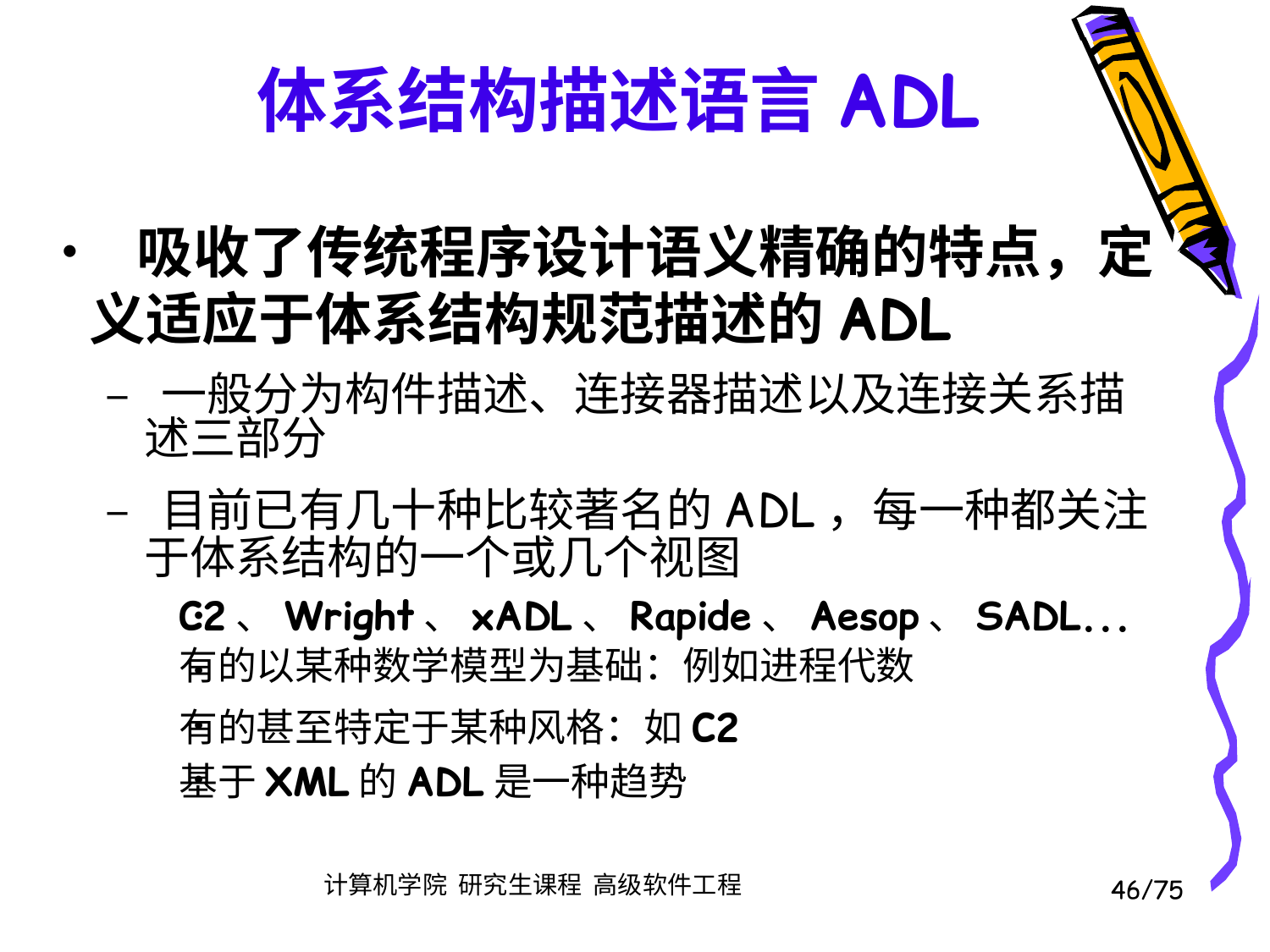

体系结构描述语言ADL

•  吸收了传统程序设计语义精确的特点，定
	义适应于体系结构规范描述的ADL
		–  一般分为构件描述、连接器描述以及连接关系描
			述三部分
		–  目前已有几十种比较著名的ADL，每一种都关注
			于体系结构的一个或几个视图

•
•
•
•
C2、Wright、xADL、Rapide、Aesop、SADL...
有的以某种数学模型为基础：例如进程代数
有的甚至特定于某种风格：如C2
基于XML的ADL是一种趋势
46/75
计算机学院  研究生课程  高级软件工程